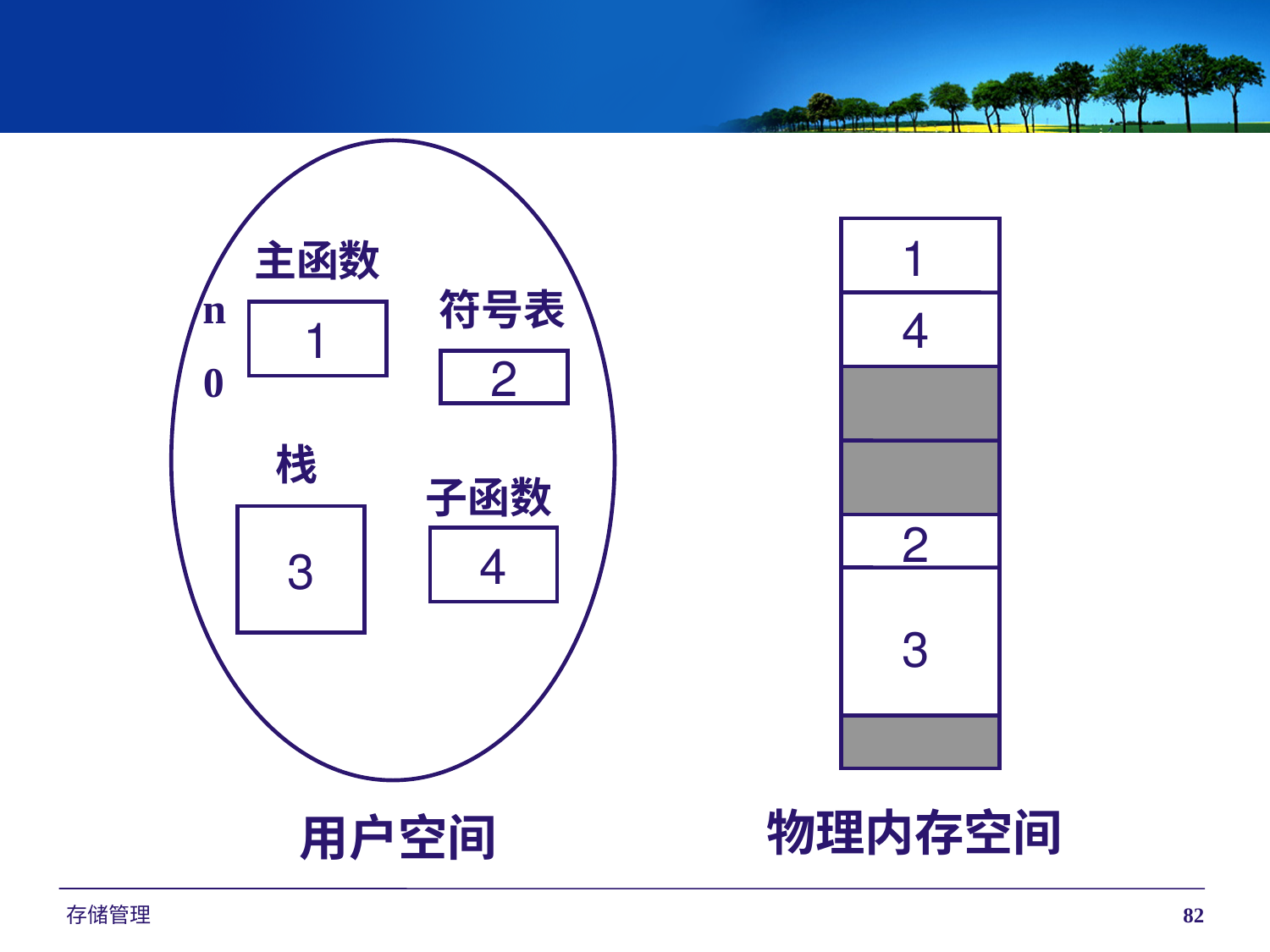

主函数
符号表
1
2
栈
子函数
3
4
用户空间

1
4

2

3

物理内存空间
n
0
存储管理
82